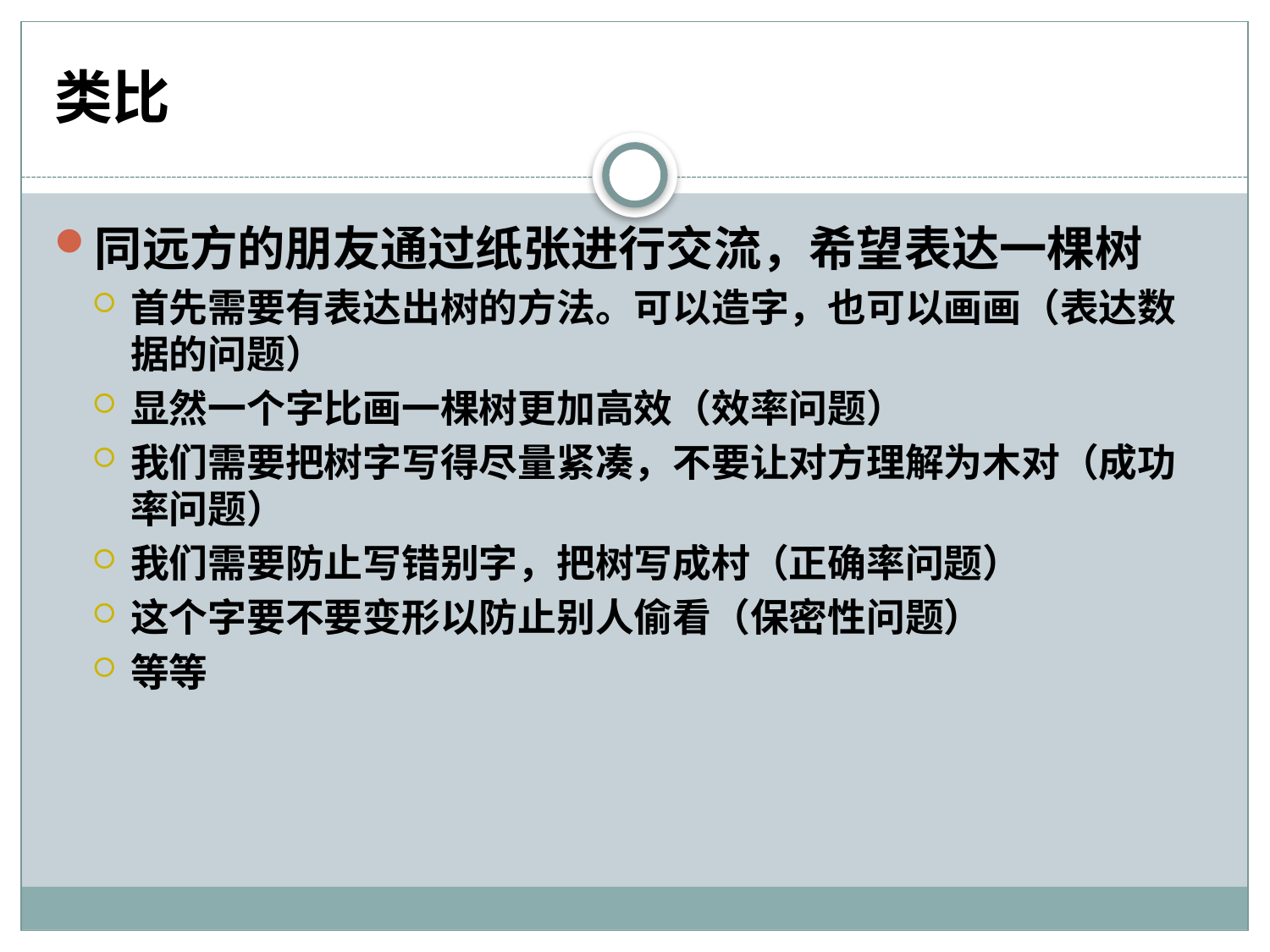

# 类比
同远方的朋友通过纸张进行交流，希望表达一棵树
首先需要有表达出树的方法。可以造字，也可以画画（表达数据的问题）
显然一个字比画一棵树更加高效（效率问题）
我们需要把树字写得尽量紧凑，不要让对方理解为木对（成功率问题）
我们需要防止写错别字，把树写成村（正确率问题）
这个字要不要变形以防止别人偷看（保密性问题）
等等